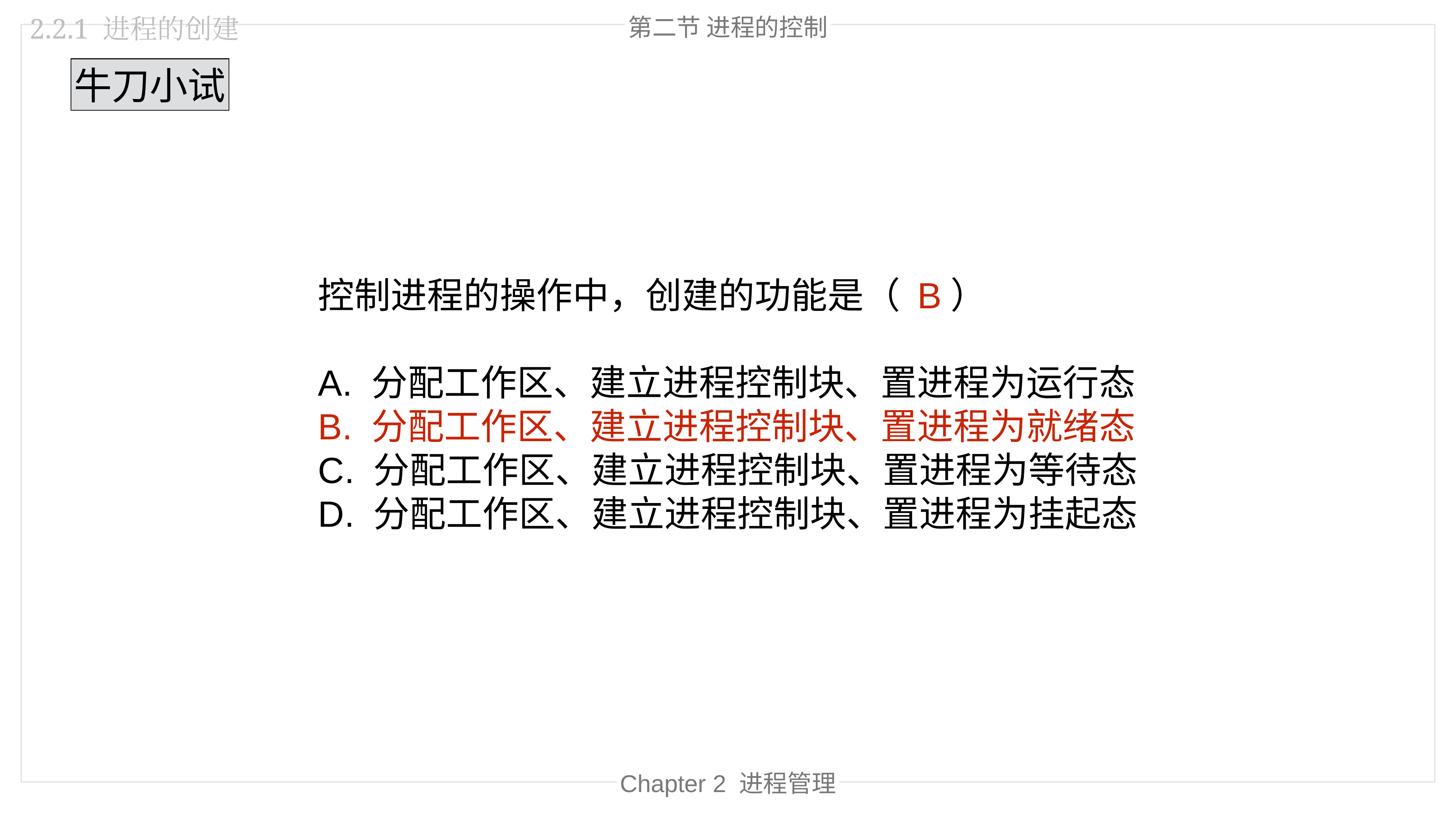

第二节 进程的控制
2.2.1 进程的创建

牛刀小试
控制进程的操作中，创建的功能是（ B）

A. 分配工作区、建立进程控制块、置进程为运行态
B. 分配工作区、建立进程控制块、置进程为就绪态
C. 分配工作区、建立进程控制块、置进程为等待态
D. 分配工作区、建立进程控制块、置进程为挂起态
Chapter 2 进程管理